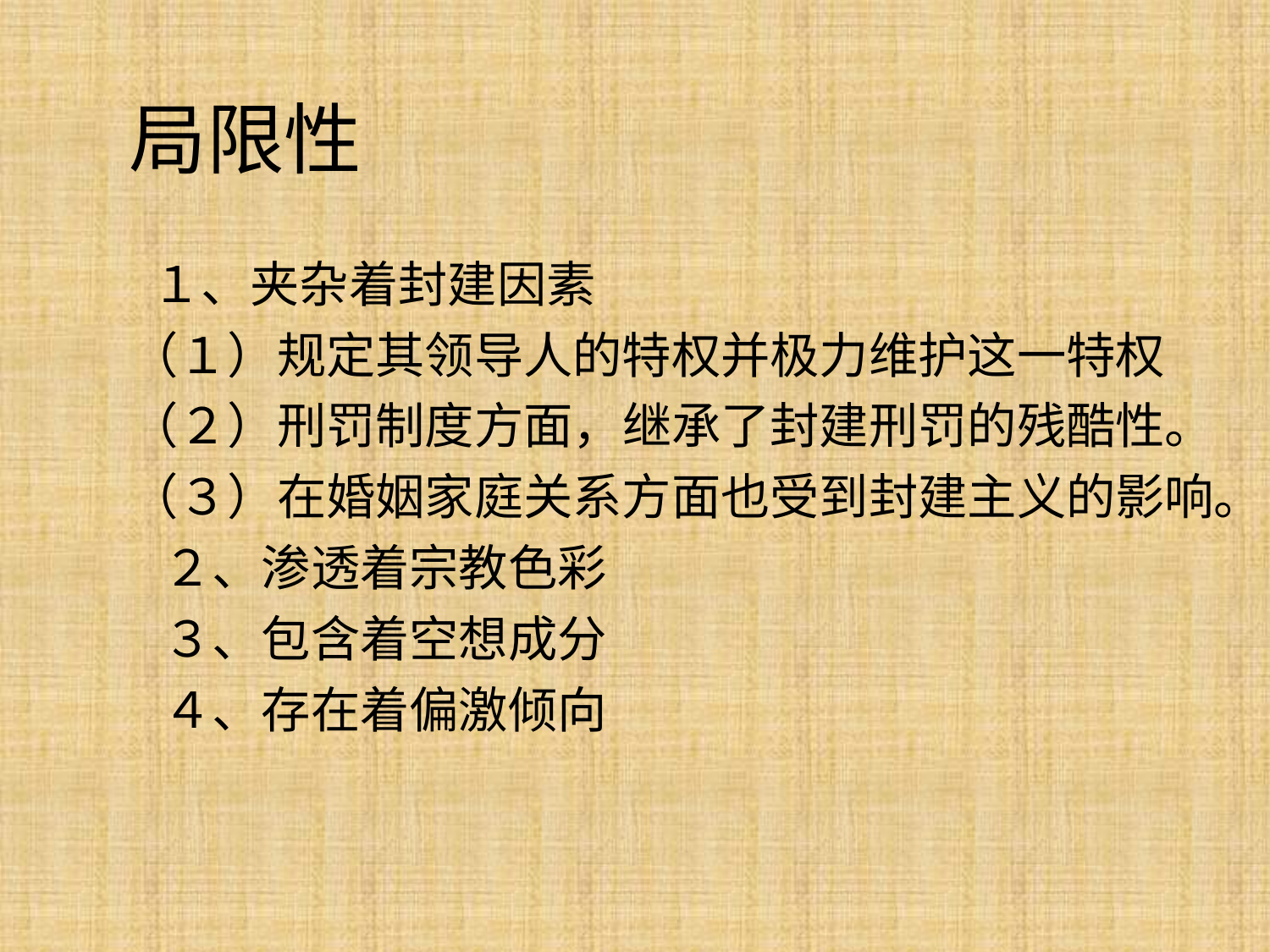

# 局限性
 １、夹杂着封建因素
（１）规定其领导人的特权并极力维护这一特权
（２）刑罚制度方面，继承了封建刑罚的残酷性。
（３）在婚姻家庭关系方面也受到封建主义的影响。
  ２、渗透着宗教色彩
  ３、包含着空想成分
  ４、存在着偏激倾向